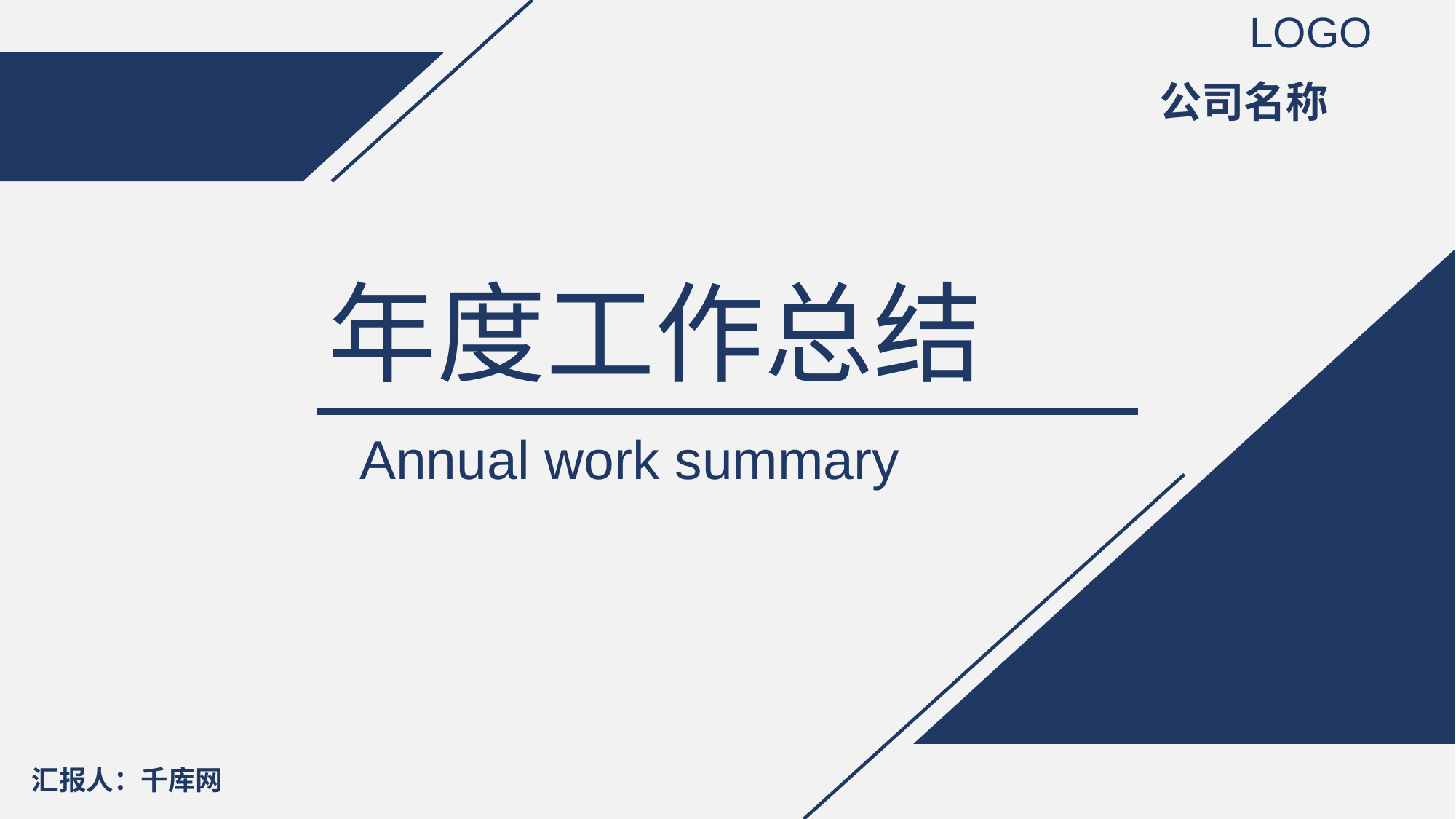

LOGO

公司名称

年度工作总结
Annual work summary
汇报人：千库网